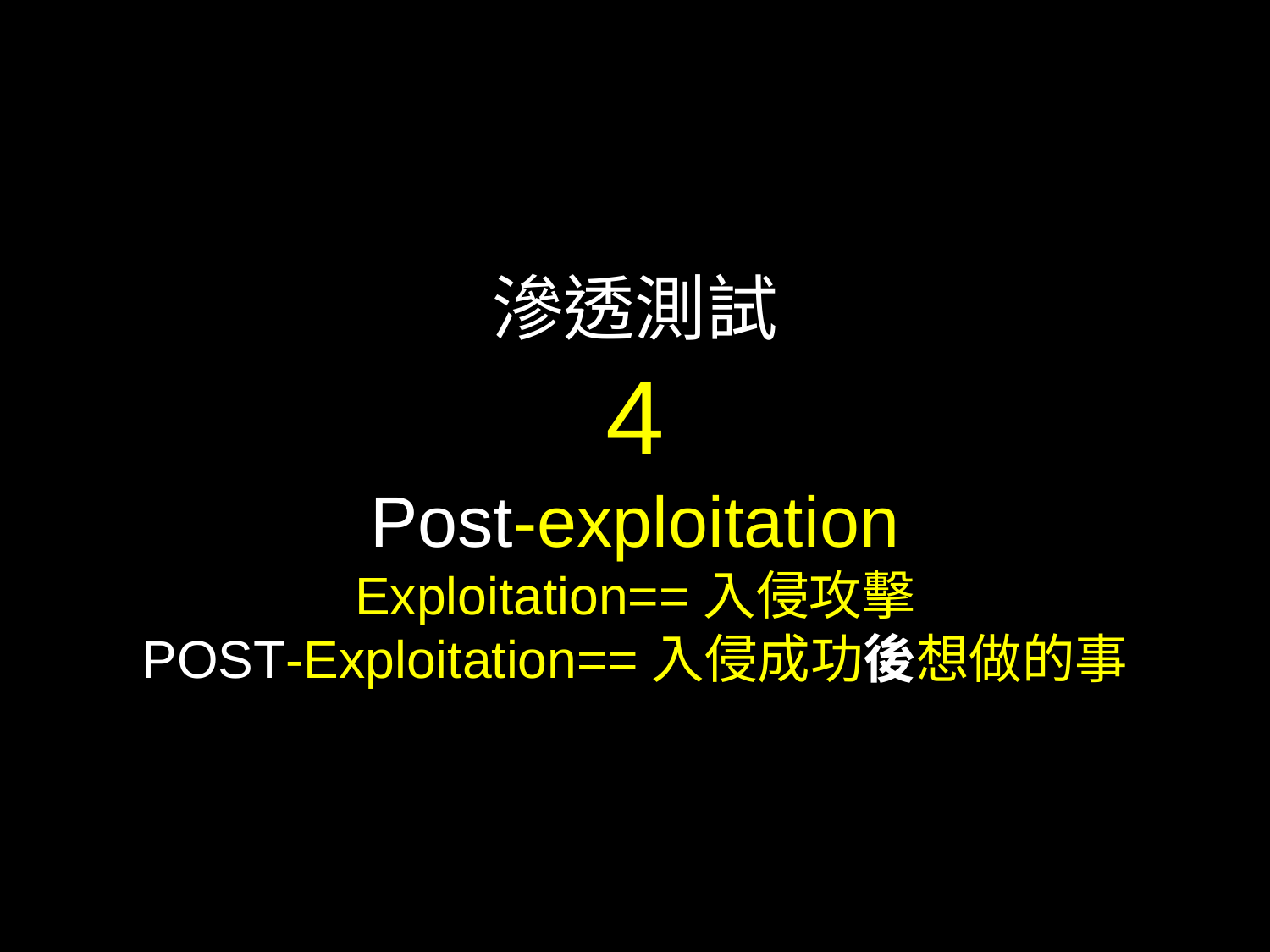

滲透測試
4
Post-exploitation
Exploitation==入侵攻擊
POST-Exploitation==入侵成功後想做的事
#

45